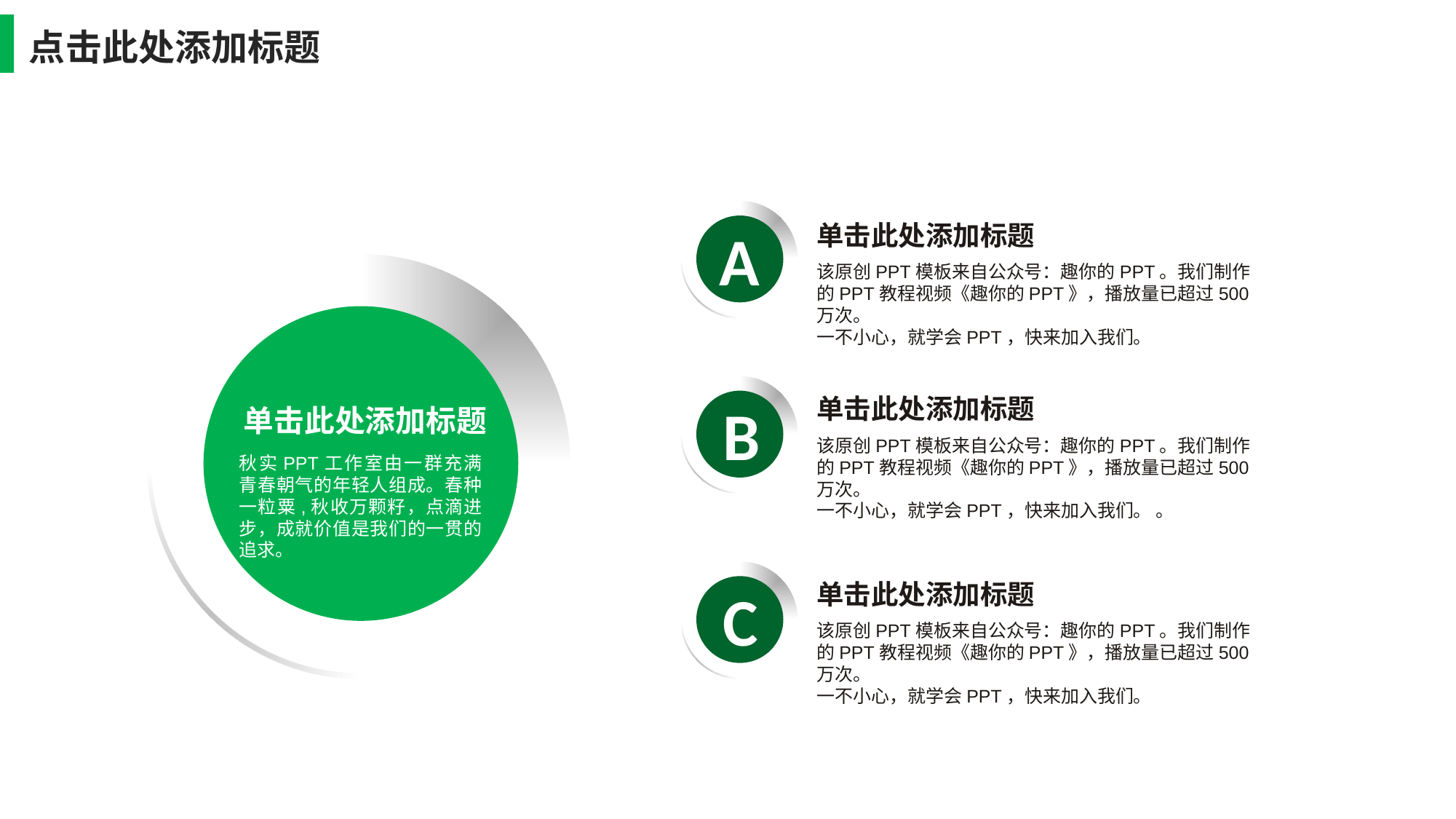

点击此处添加标题

单击此处添加标题
A

该原创PPT模板来自公众号：趣你的PPT。我们制作的PPT教程视频《趣你的PPT》，播放量已超过500万次。
一不小心，就学会PPT，快来加入我们。

单击此处添加标题
B

单击此处添加标题
该原创PPT模板来自公众号：趣你的PPT。我们制作的PPT教程视频《趣你的PPT》，播放量已超过500万次。
一不小心，就学会PPT，快来加入我们。 。
秋实PPT工作室由一群充满青春朝气的年轻人组成。春种一粒粟,秋收万颗籽，点滴进步，成就价值是我们的一贯的追求。

单击此处添加标题
C

该原创PPT模板来自公众号：趣你的PPT。我们制作的PPT教程视频《趣你的PPT》，播放量已超过500万次。
一不小心，就学会PPT，快来加入我们。